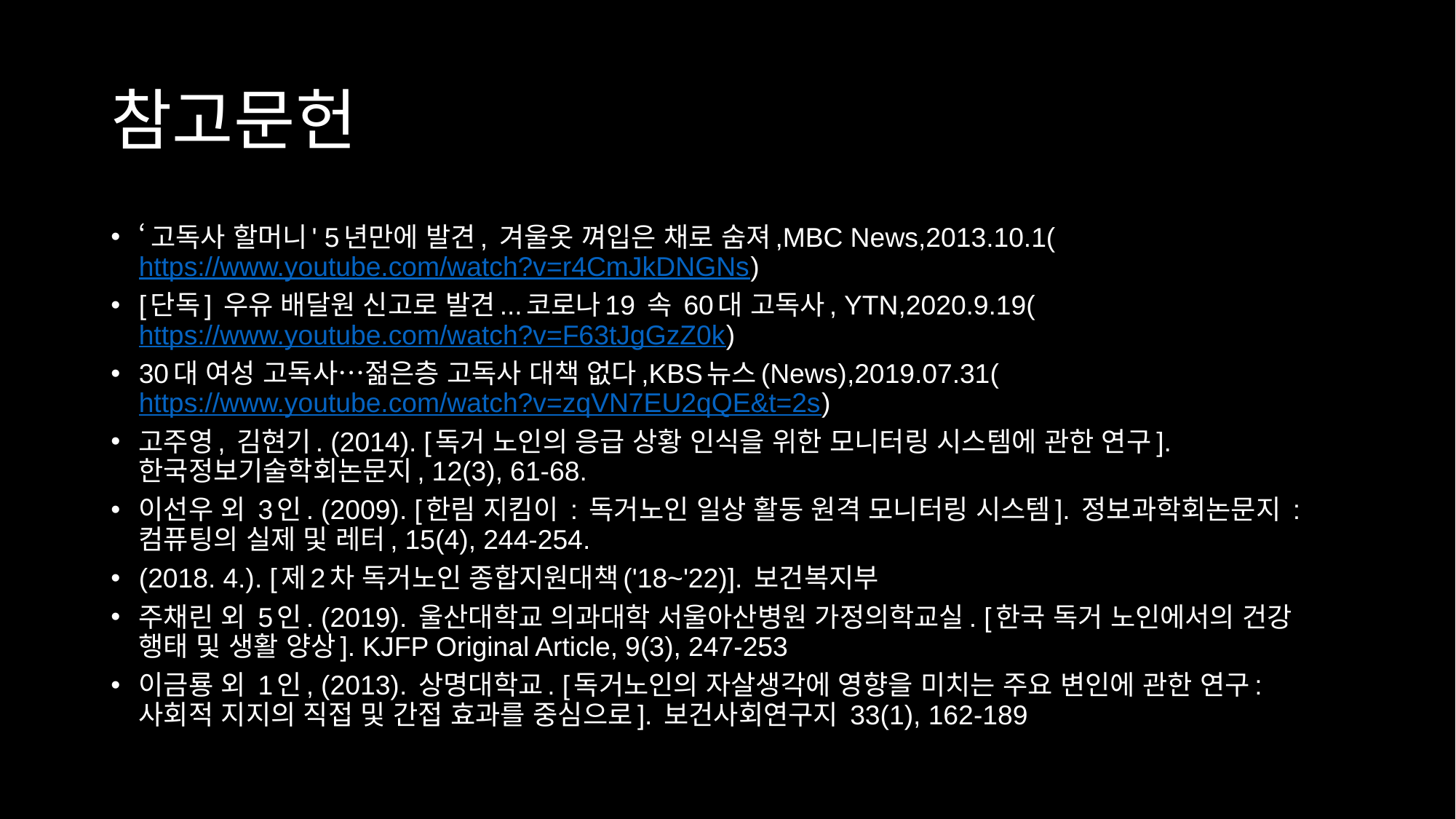

# 참고문헌
‘고독사 할머니' 5년만에 발견, 겨울옷 껴입은 채로 숨져,MBC News,2013.10.1(https://www.youtube.com/watch?v=r4CmJkDNGNs)
[단독] 우유 배달원 신고로 발견...코로나19 속 60대 고독사, YTN,2020.9.19(https://www.youtube.com/watch?v=F63tJgGzZ0k)
30대 여성 고독사…젊은층 고독사 대책 없다,KBS뉴스(News),2019.07.31(https://www.youtube.com/watch?v=zqVN7EU2qQE&t=2s)
고주영, 김현기. (2014). [독거 노인의 응급 상황 인식을 위한 모니터링 시스템에 관한 연구]. 한국정보기술학회논문지, 12(3), 61-68.
이선우 외 3인. (2009). [한림 지킴이 : 독거노인 일상 활동 원격 모니터링 시스템]. 정보과학회논문지 : 컴퓨팅의 실제 및 레터, 15(4), 244-254.
(2018. 4.). [제2차 독거노인 종합지원대책('18~'22)]. 보건복지부
주채린 외 5인. (2019). 울산대학교 의과대학 서울아산병원 가정의학교실. [한국 독거 노인에서의 건강 행태 및 생활 양상]. KJFP Original Article, 9(3), 247-253
이금룡 외 1인, (2013). 상명대학교. [독거노인의 자살생각에 영향을 미치는 주요 변인에 관한 연구: 사회적 지지의 직접 및 간접 효과를 중심으로]. 보건사회연구지 33(1), 162-189